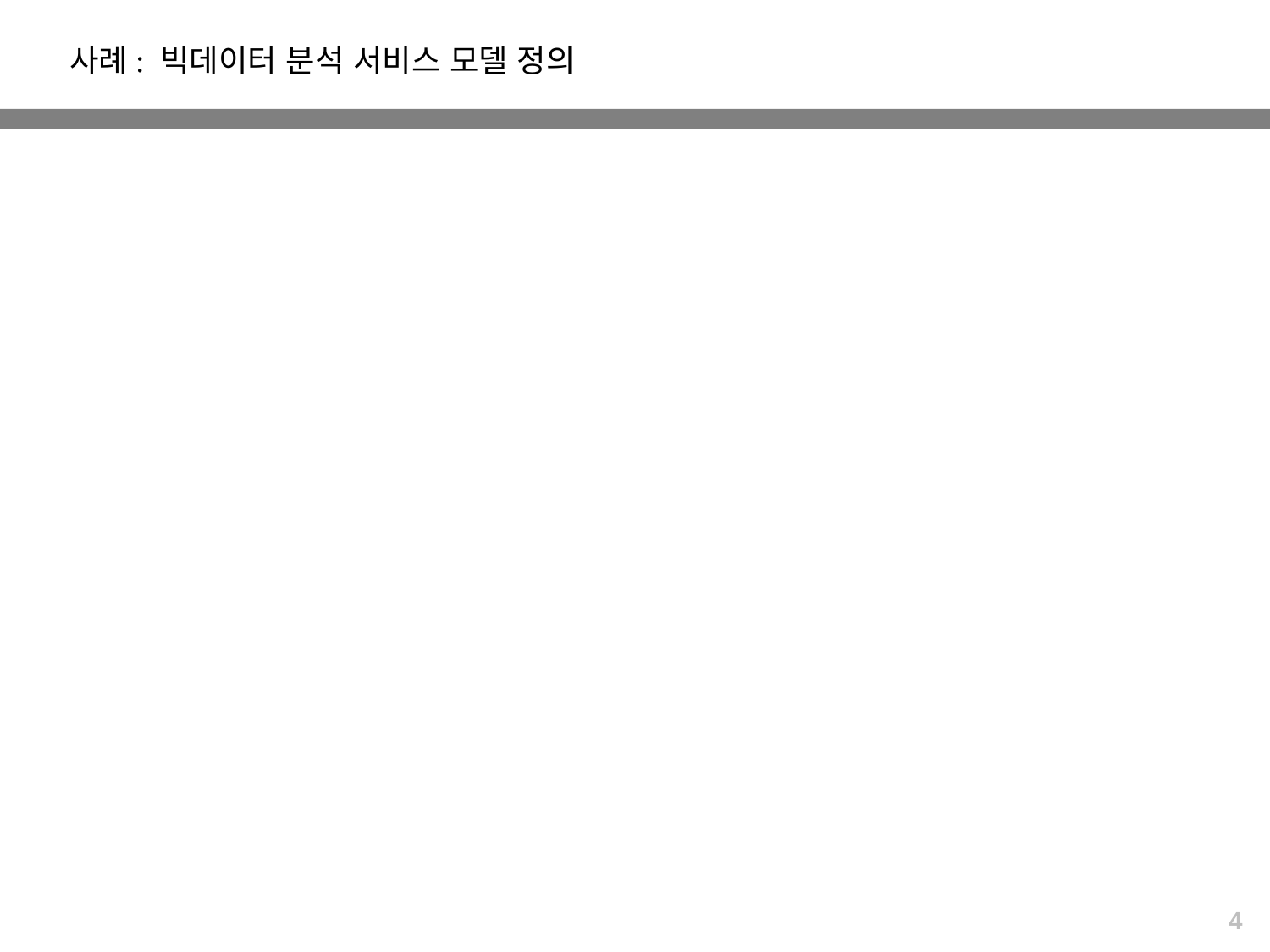

사례: 빅데이터 분석 서비스 모델 정의

4